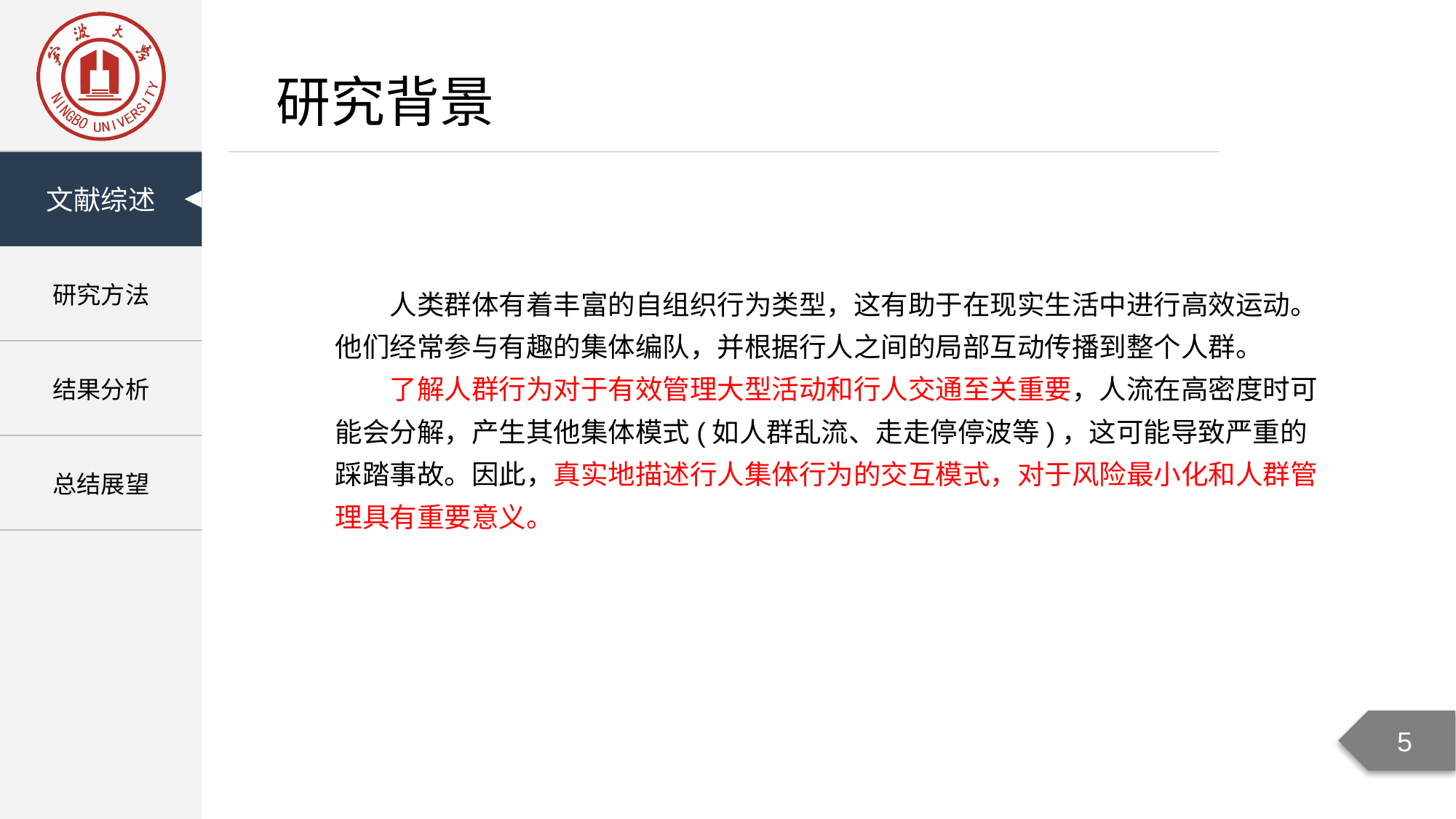

研究背景
人类群体有着丰富的自组织行为类型，这有助于在现实生活中进行高效运动。他们经常参与有趣的集体编队，并根据行人之间的局部互动传播到整个人群。
了解人群行为对于有效管理大型活动和行人交通至关重要，人流在高密度时可能会分解，产生其他集体模式(如人群乱流、走走停停波等)，这可能导致严重的踩踏事故。因此，真实地描述行人集体行为的交互模式，对于风险最小化和人群管理具有重要意义。